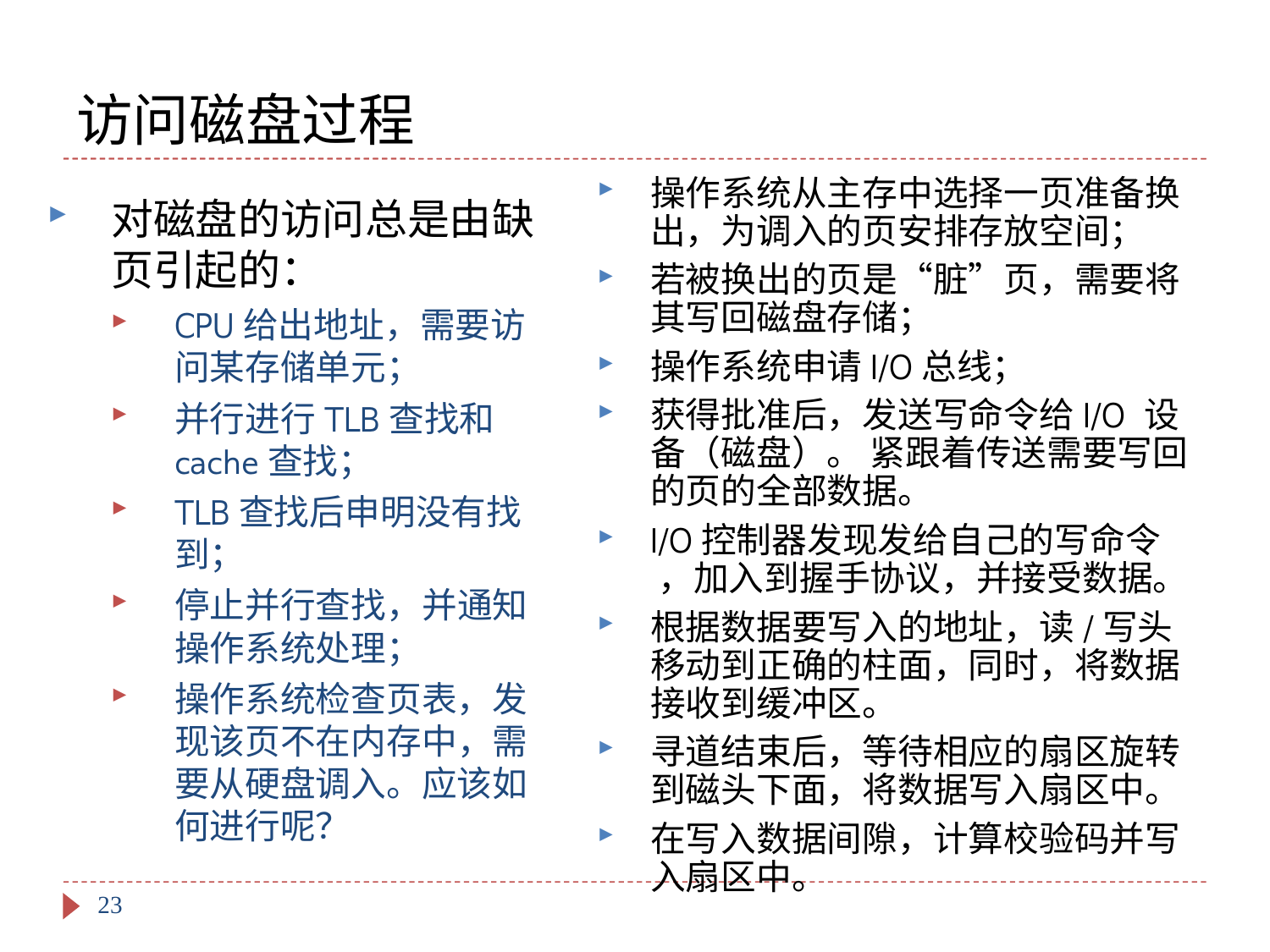

# 访问磁盘过程
操作系统从主存中选择一页准备换出，为调入的页安排存放空间；
若被换出的页是“脏”页，需要将其写回磁盘存储；
操作系统申请I/O总线；
获得批准后，发送写命令给I/O 设备（磁盘）。 紧跟着传送需要写回的页的全部数据。
I/O控制器发现发给自己的写命令 ，加入到握手协议，并接受数据。
根据数据要写入的地址，读/写头移动到正确的柱面，同时，将数据接收到缓冲区。
寻道结束后，等待相应的扇区旋转到磁头下面，将数据写入扇区中。
在写入数据间隙，计算校验码并写入扇区中。
对磁盘的访问总是由缺页引起的：
CPU给出地址，需要访问某存储单元；
并行进行TLB查找和cache查找；
TLB查找后申明没有找到；
停止并行查找，并通知操作系统处理；
操作系统检查页表，发现该页不在内存中，需要从硬盘调入。应该如何进行呢？

23